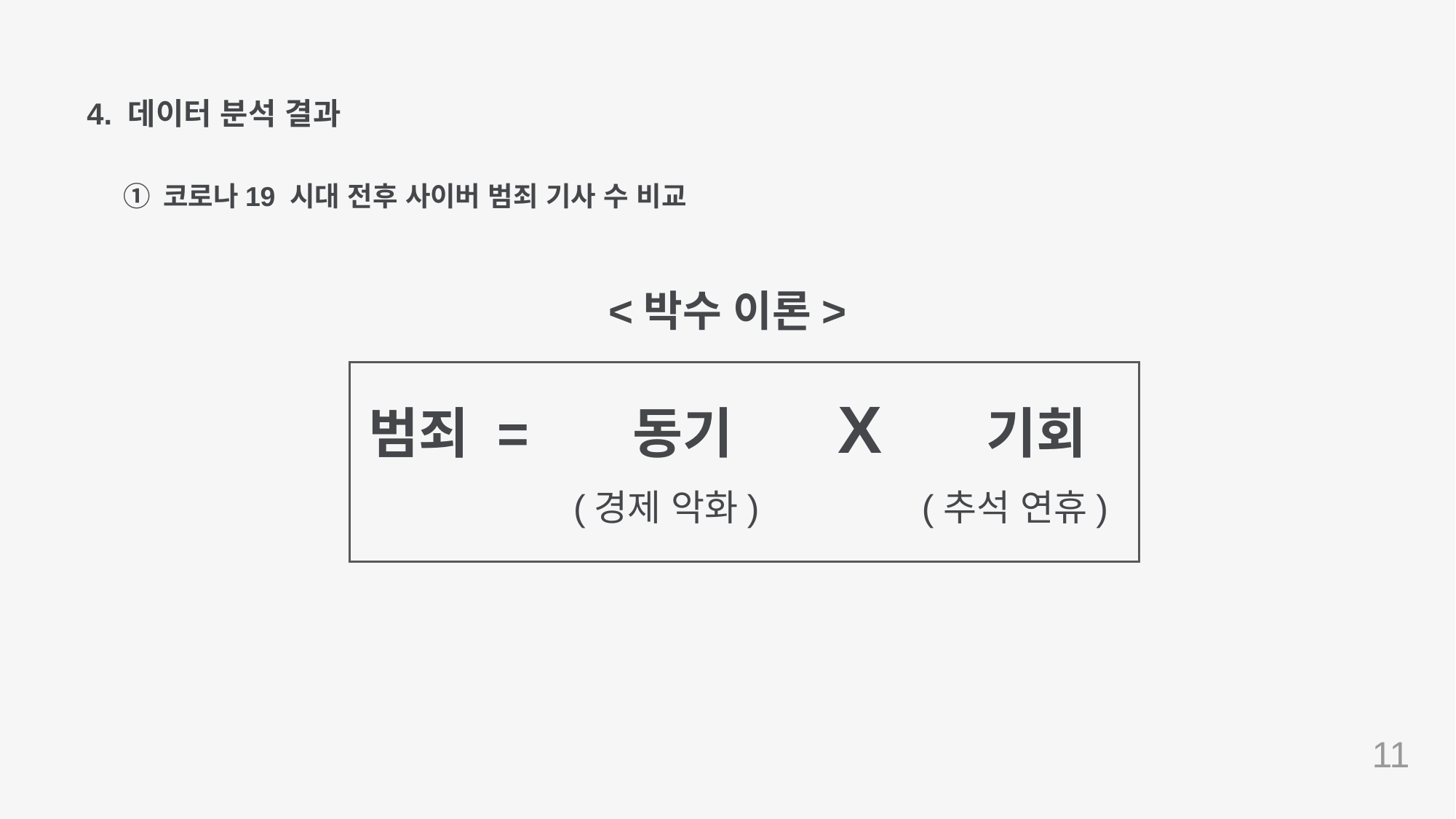

4. 데이터 분석 결과
① 코로나19 시대 전후 사이버 범죄 기사 수 비교
<박수 이론>

범죄 =      동기      X      기회
               (경제 악화)                (추석 연휴)

11